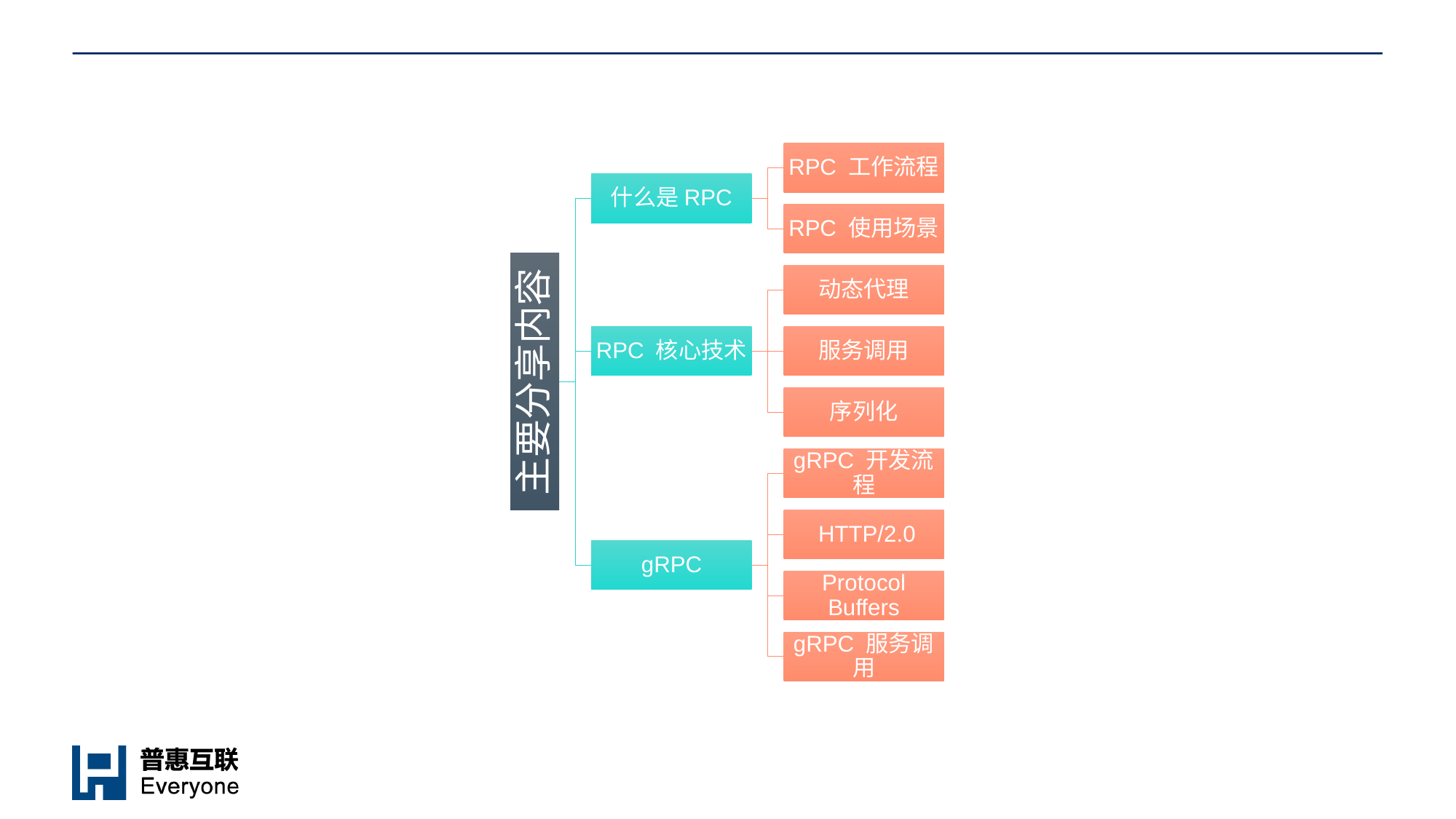

主要分享内容
什么是RPC
RPC 工作流程
RPC 使用场景
RPC 核心技术
动态代理
服务调用
序列化
gRPC
gRPC 开发流程
 HTTP/2.0
Protocol Buffers
gRPC 服务调用